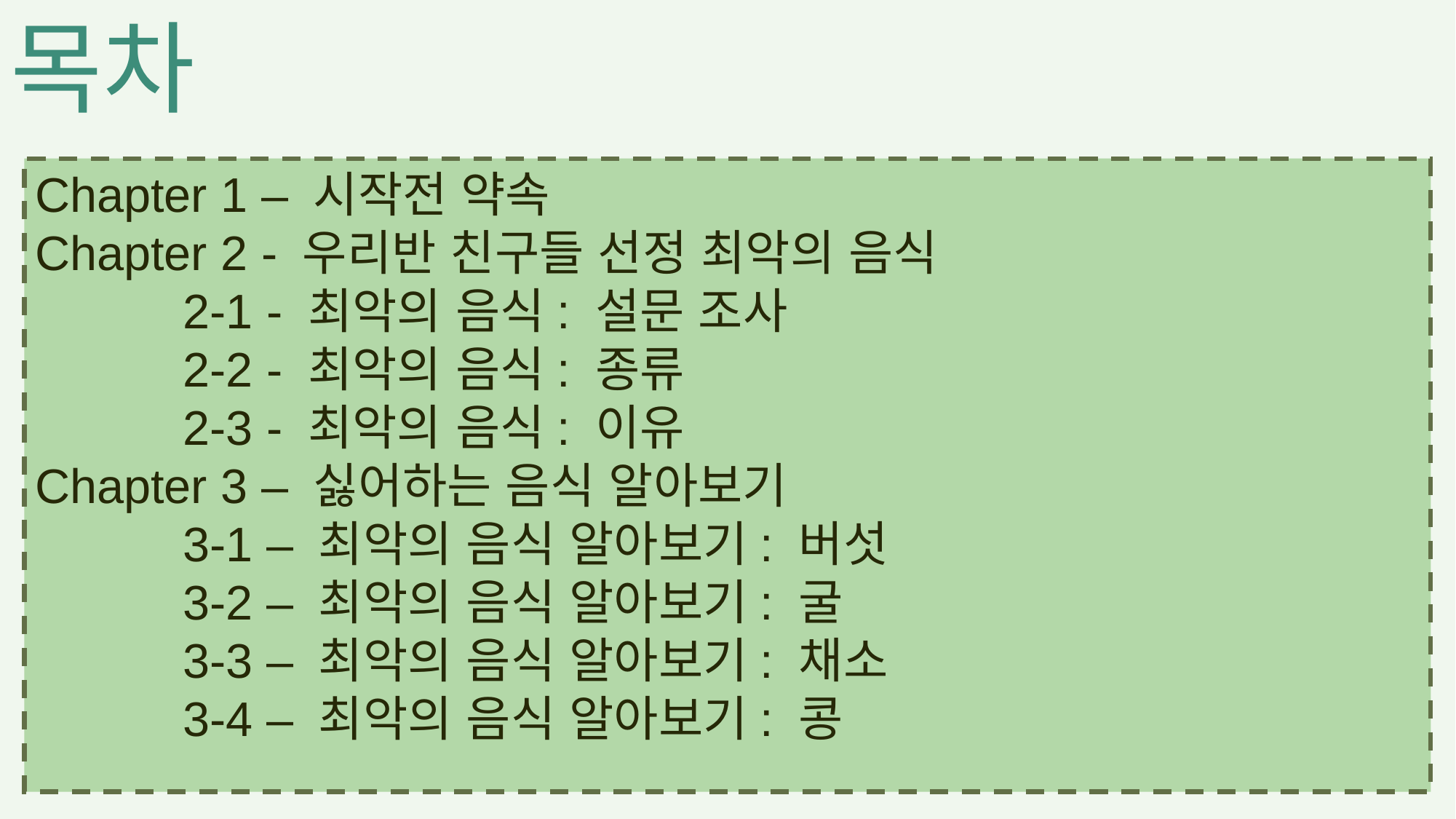

목차
Chapter 1 – 시작전 약속
Chapter 2 - 우리반 친구들 선정 최악의 음식
           2-1 - 최악의 음식: 설문 조사
           2-2 - 최악의 음식: 종류
           2-3 - 최악의 음식: 이유
Chapter 3 – 싫어하는 음식 알아보기
           3-1 – 최악의 음식 알아보기: 버섯
           3-2 – 최악의 음식 알아보기: 굴
           3-3 – 최악의 음식 알아보기: 채소
           3-4 – 최악의 음식 알아보기: 콩